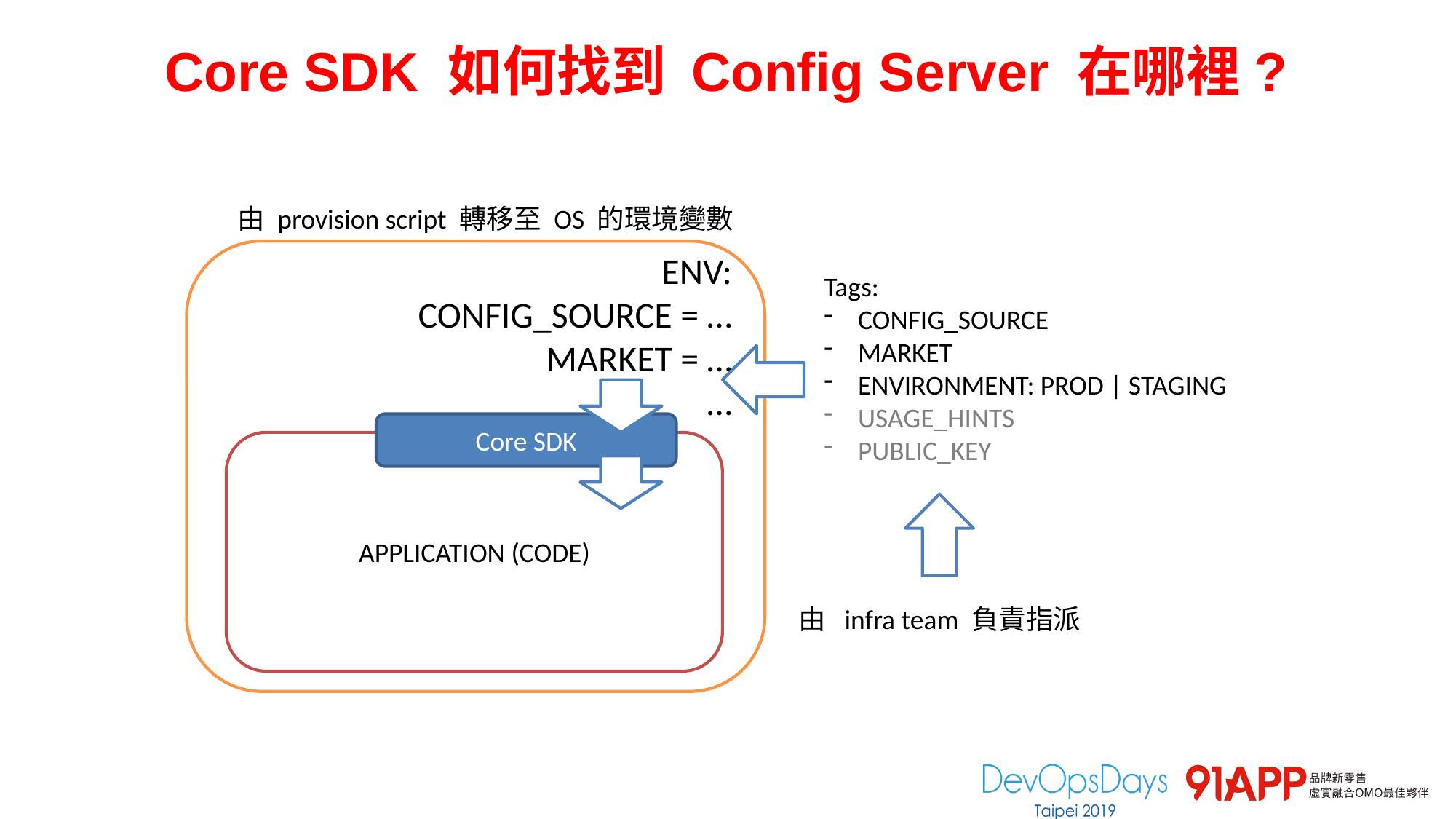

# Core SDK 如何找到 Config Server 在哪裡?
由 provision script 轉移至 OS 的環境變數
ENV:
CONFIG_SOURCE = …
MARKET = …
…

Tags:
CONFIG_SOURCE
MARKET
ENVIRONMENT: PROD | STAGING
USAGE_HINTS
PUBLIC_KEY

Core SDK
APPLICATION (CODE)

由  infra team 負責指派